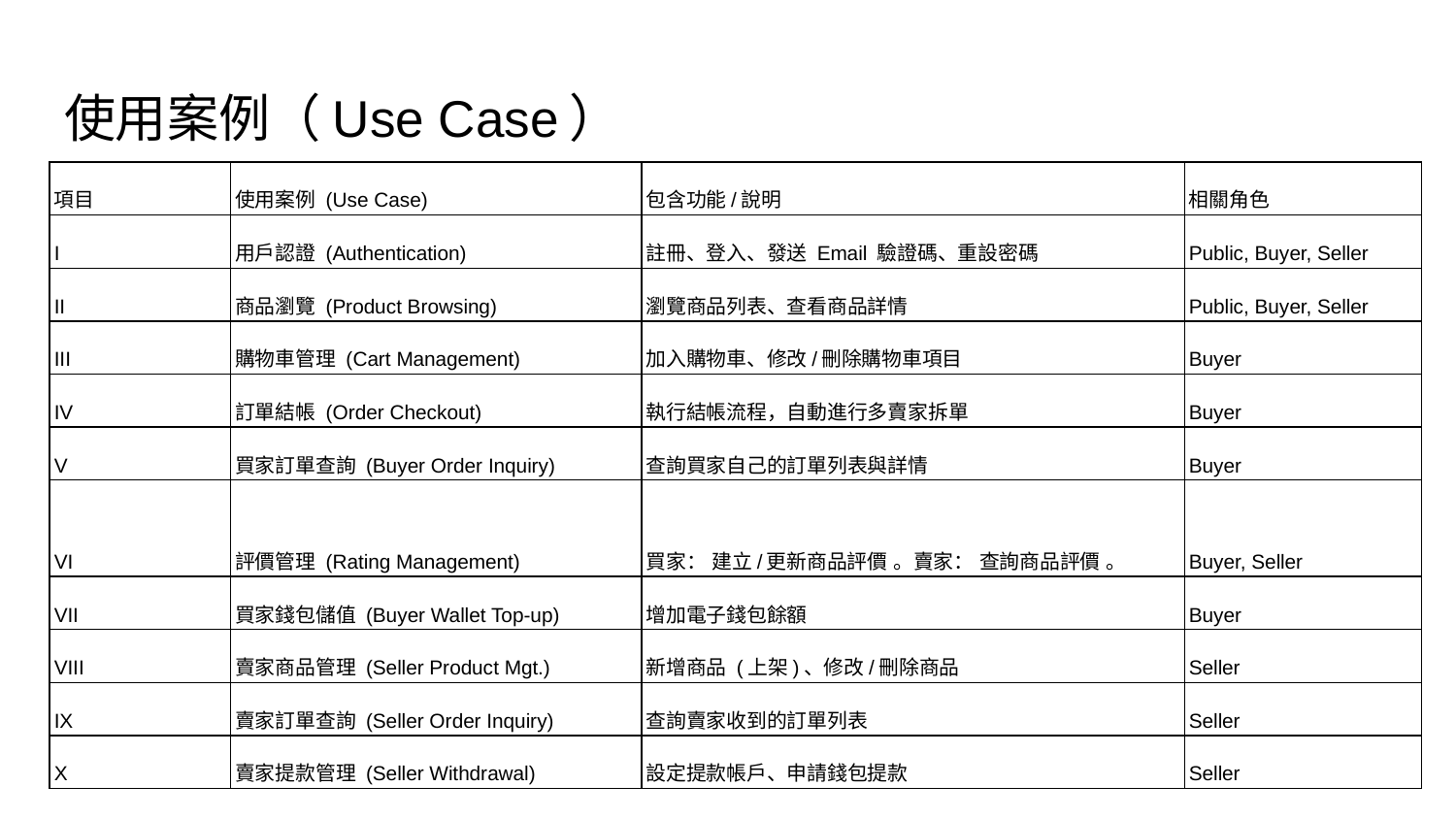

# 使用案例（Use Case）
| 項目 | 使用案例 (Use Case) | 包含功能/說明 | 相關角色 |
| --- | --- | --- | --- |
| I | 用戶認證 (Authentication) | 註冊、登入、發送 Email 驗證碼、重設密碼 | Public, Buyer, Seller |
| II | 商品瀏覽 (Product Browsing) | 瀏覽商品列表、查看商品詳情 | Public, Buyer, Seller |
| III | 購物車管理 (Cart Management) | 加入購物車、修改/刪除購物車項目 | Buyer |
| IV | 訂單結帳 (Order Checkout) | 執行結帳流程，自動進行多賣家拆單 | Buyer |
| V | 買家訂單查詢 (Buyer Order Inquiry) | 查詢買家自己的訂單列表與詳情 | Buyer |
| VI | 評價管理 (Rating Management) | 買家： 建立/更新商品評價 。賣家： 查詢商品評價 。 | Buyer, Seller |
| VII | 買家錢包儲值 (Buyer Wallet Top-up) | 增加電子錢包餘額 | Buyer |
| VIII | 賣家商品管理 (Seller Product Mgt.) | 新增商品 (上架)、修改/刪除商品 | Seller |
| IX | 賣家訂單查詢 (Seller Order Inquiry) | 查詢賣家收到的訂單列表 | Seller |
| X | 賣家提款管理 (Seller Withdrawal) | 設定提款帳戶、申請錢包提款 | Seller |